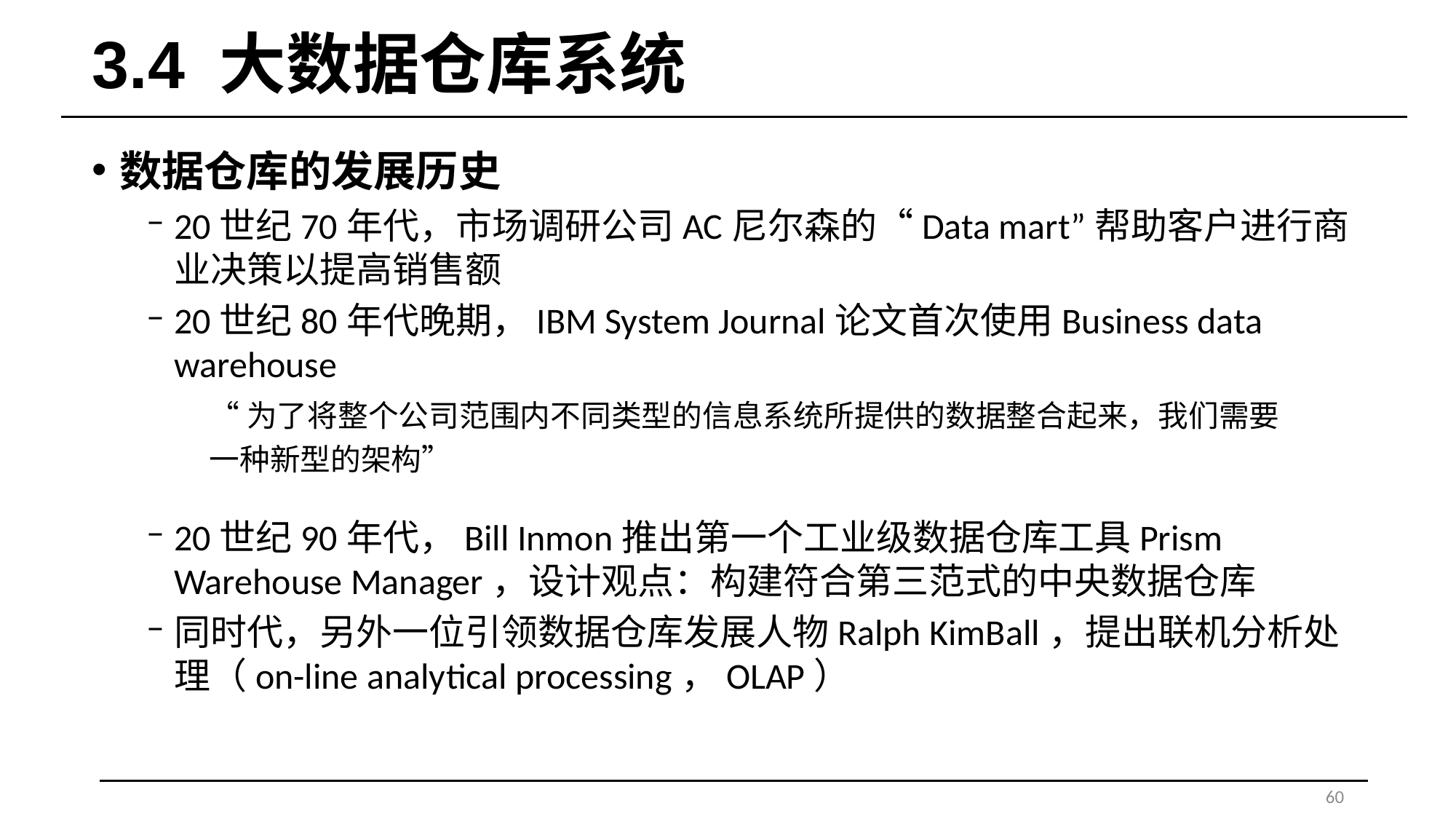

# 3.4 大数据仓库系统
数据仓库的发展历史
20世纪70年代，市场调研公司AC尼尔森的“Data mart”帮助客户进行商业决策以提高销售额
20世纪80年代晚期，IBM System Journal论文首次使用Business data warehouse

20世纪90年代，Bill Inmon推出第一个工业级数据仓库工具Prism Warehouse Manager，设计观点：构建符合第三范式的中央数据仓库
同时代，另外一位引领数据仓库发展人物Ralph KimBall，提出联机分析处理（on-line analytical processing，OLAP）
“为了将整个公司范围内不同类型的信息系统所提供的数据整合起来，我们需要一种新型的架构”
60